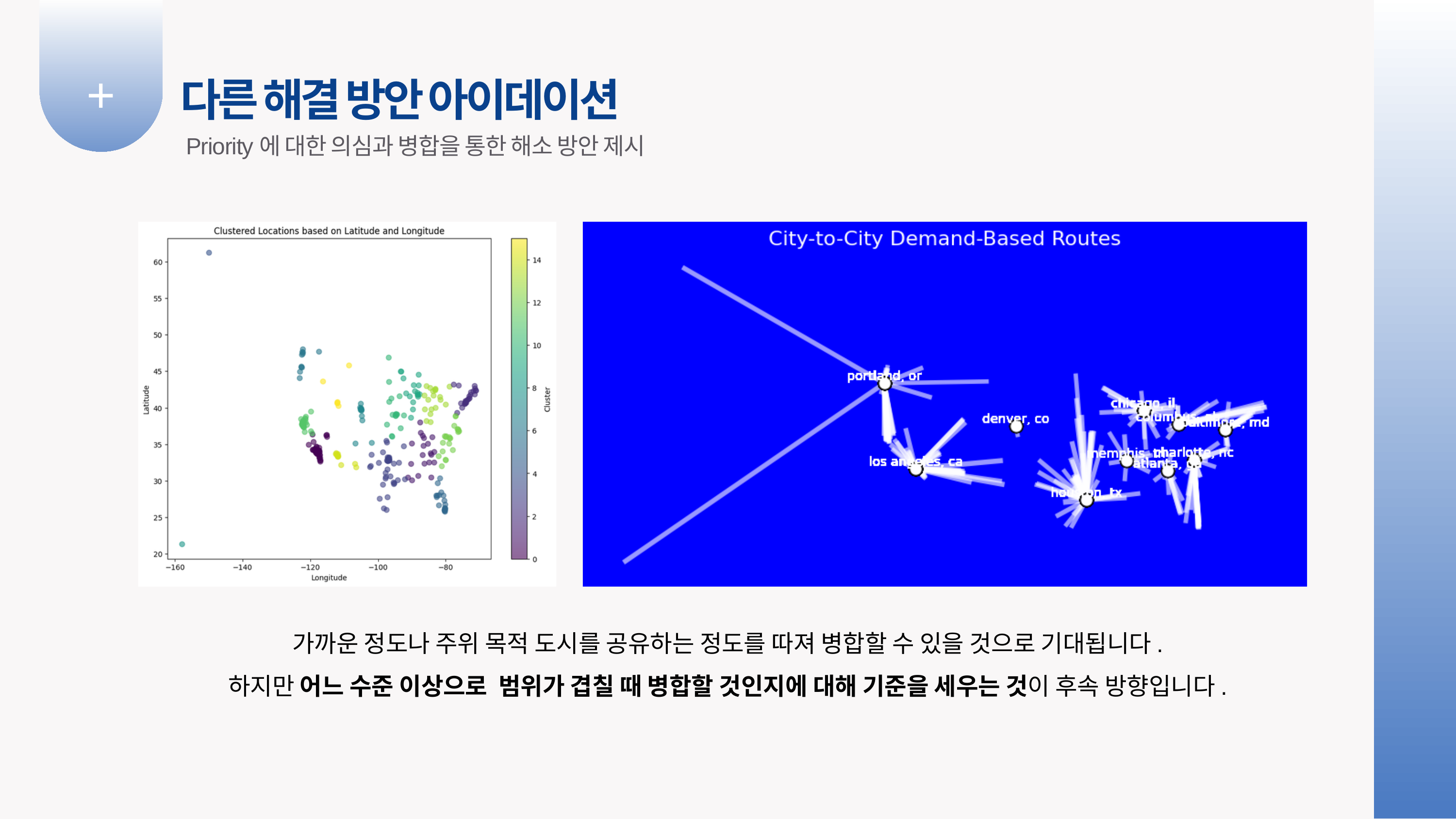

+
다른 해결 방안 아이데이션
Priority에 대한 의심과 병합을 통한 해소 방안 제시

가까운 정도나 주위 목적 도시를 공유하는 정도를 따져 병합할 수 있을 것으로 기대됩니다.
하지만 어느 수준 이상으로  범위가 겹칠 때 병합할 것인지에 대해 기준을 세우는 것이 후속 방향입니다.